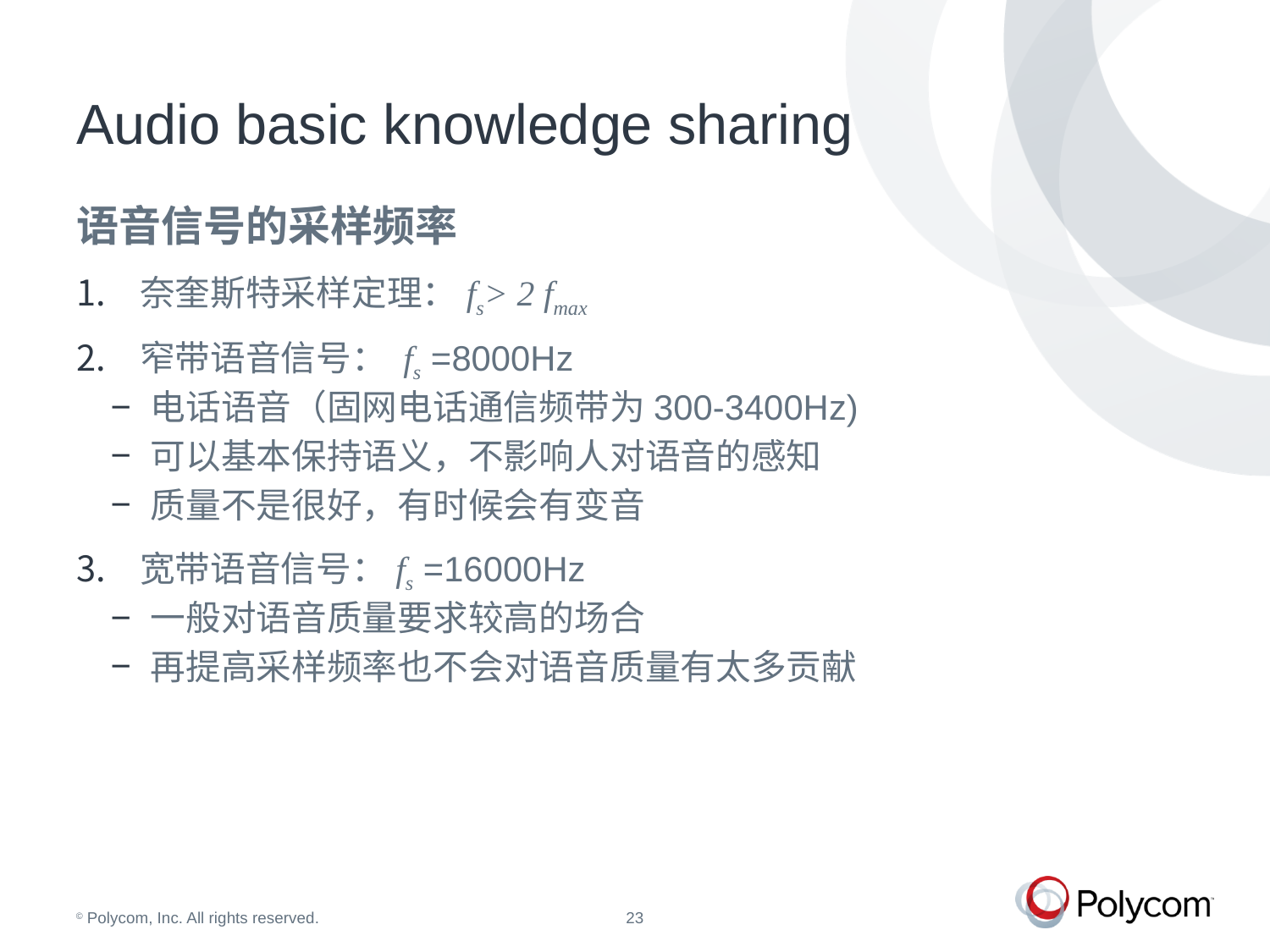

# Audio basic knowledge sharing
语音信号的采样频率
奈奎斯特采样定理：fs> 2 fmax
窄带语音信号： fs =8000Hz
电话语音（固网电话通信频带为300-3400Hz)
可以基本保持语义，不影响人对语音的感知
质量不是很好，有时候会有变音
宽带语音信号：fs =16000Hz
一般对语音质量要求较高的场合
再提高采样频率也不会对语音质量有太多贡献